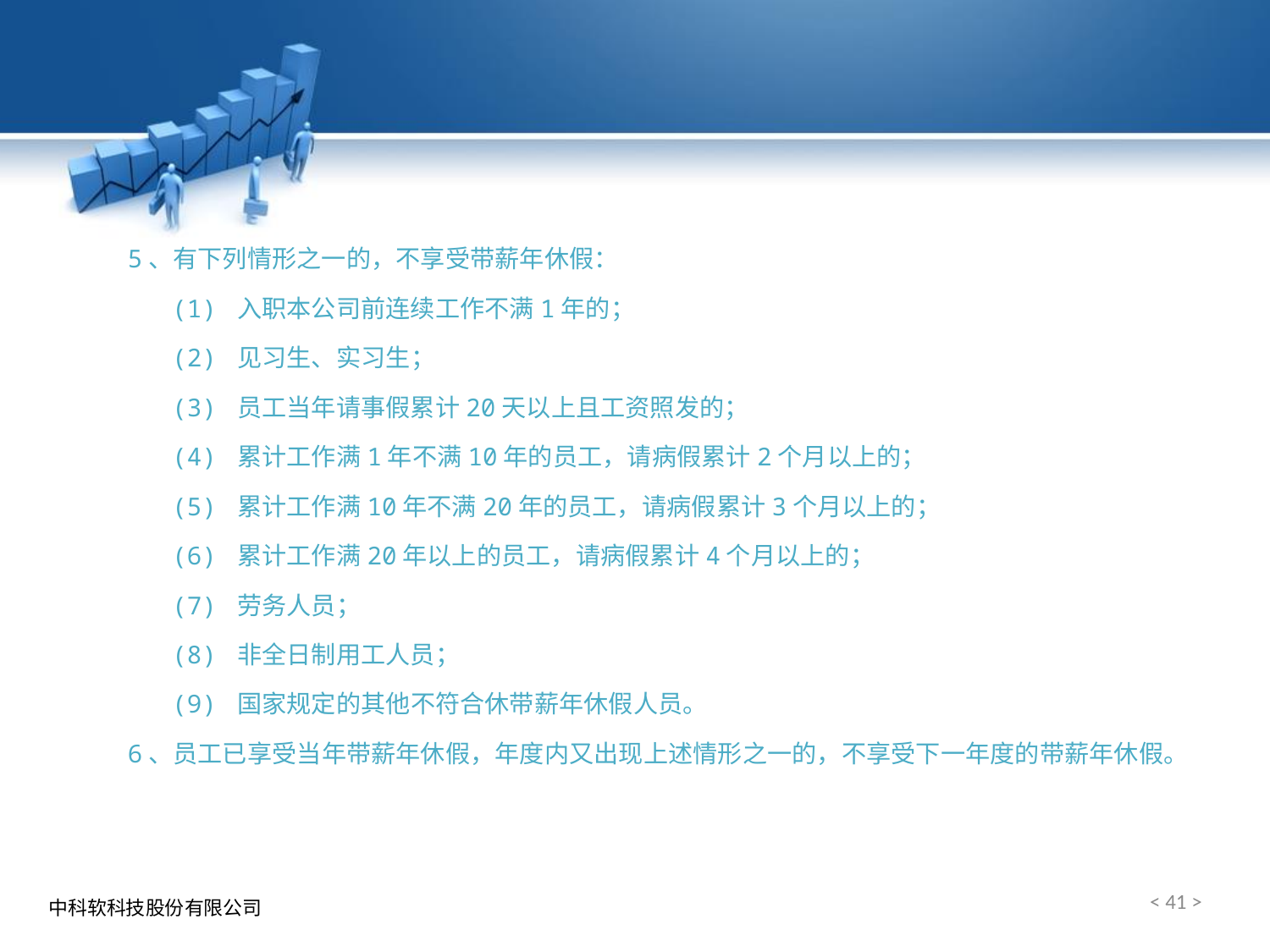

5、有下列情形之一的，不享受带薪年休假：
   (1) 入职本公司前连续工作不满1年的；
   (2) 见习生、实习生；
   (3) 员工当年请事假累计20天以上且工资照发的；
   (4) 累计工作满1年不满10年的员工，请病假累计2个月以上的；
   (5) 累计工作满10年不满20年的员工，请病假累计3个月以上的；
   (6) 累计工作满20年以上的员工，请病假累计4个月以上的；
   (7) 劳务人员；
   (8) 非全日制用工人员；
   (9) 国家规定的其他不符合休带薪年休假人员。
6、员工已享受当年带薪年休假，年度内又出现上述情形之一的，不享受下一年度的带薪年休假。